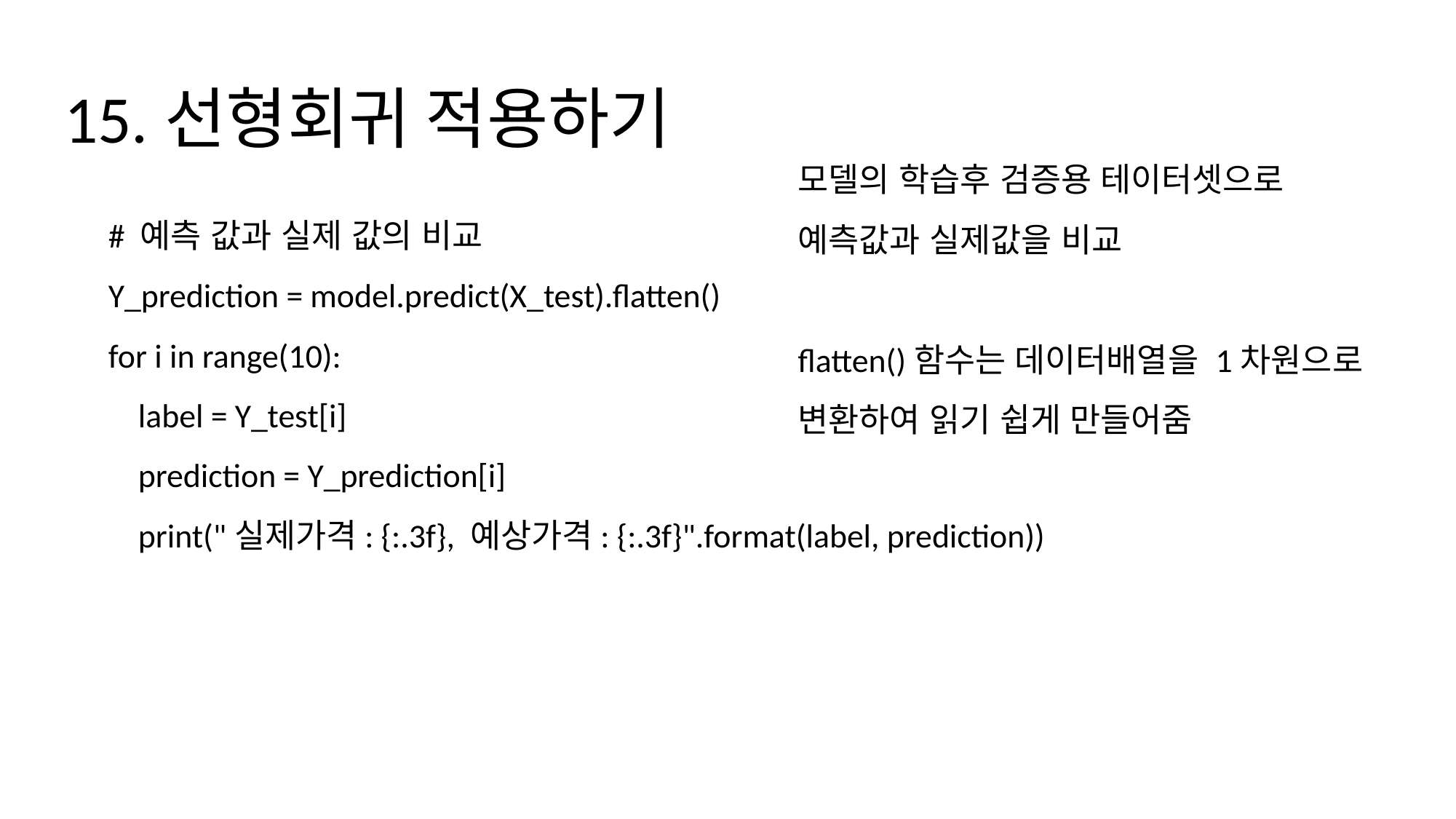

# 15.선형회귀 적용하기
모델의 학습후 검증용 테이터셋으로 예측값과 실제값을 비교

flatten()함수는 데이터배열을 1차원으로 변환하여 읽기 쉽게 만들어줌
# 예측 값과 실제 값의 비교
Y_prediction = model.predict(X_test).flatten()
for i in range(10):
    label = Y_test[i]
    prediction = Y_prediction[i]
    print("실제가격: {:.3f}, 예상가격: {:.3f}".format(label, prediction))